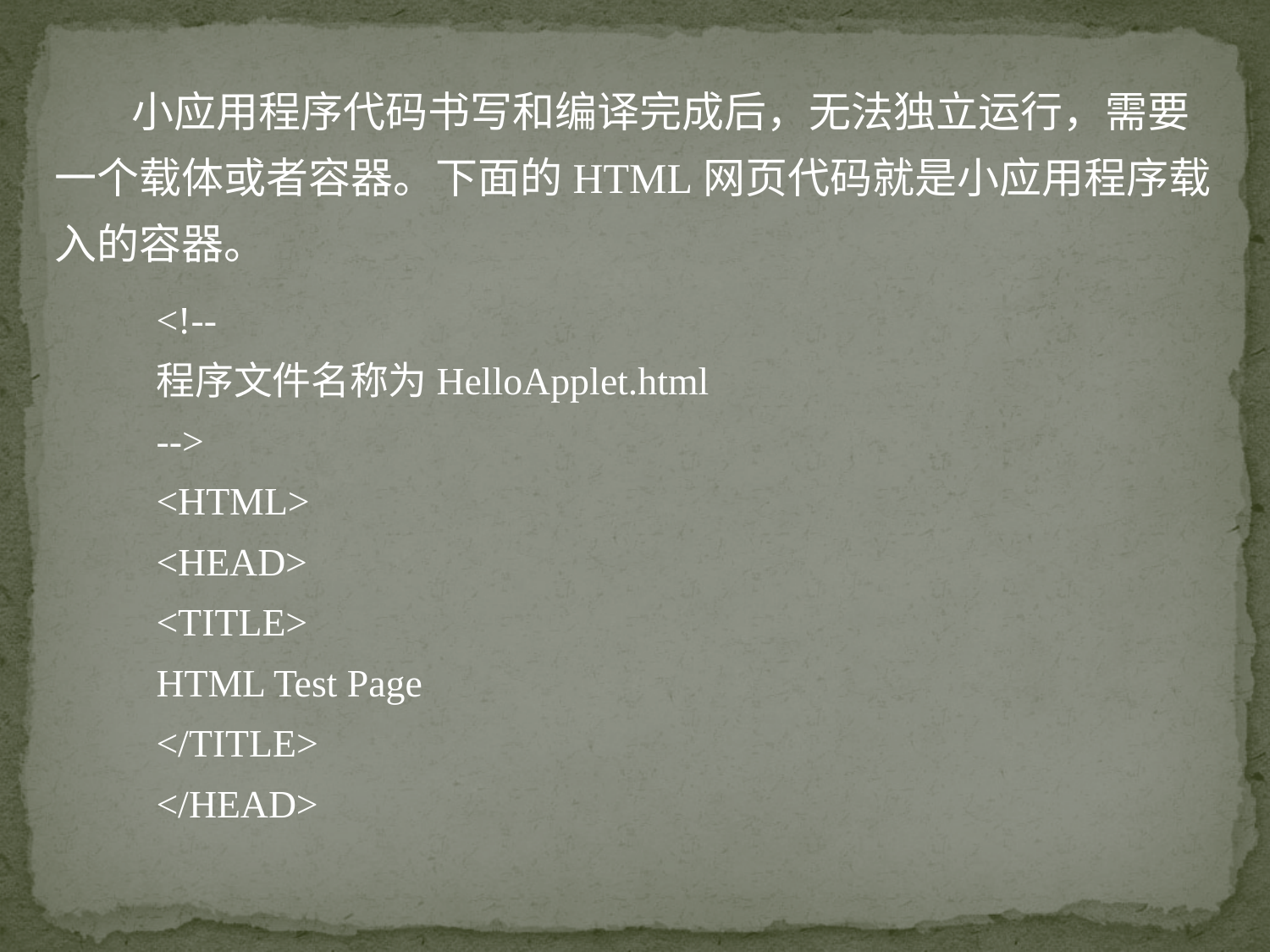

小应用程序代码书写和编译完成后，无法独立运行，需要一个载体或者容器。下面的HTML网页代码就是小应用程序载入的容器。
<!--
程序文件名称为HelloApplet.html
-->
<HTML>
<HEAD>
<TITLE>
HTML Test Page
</TITLE>
</HEAD>